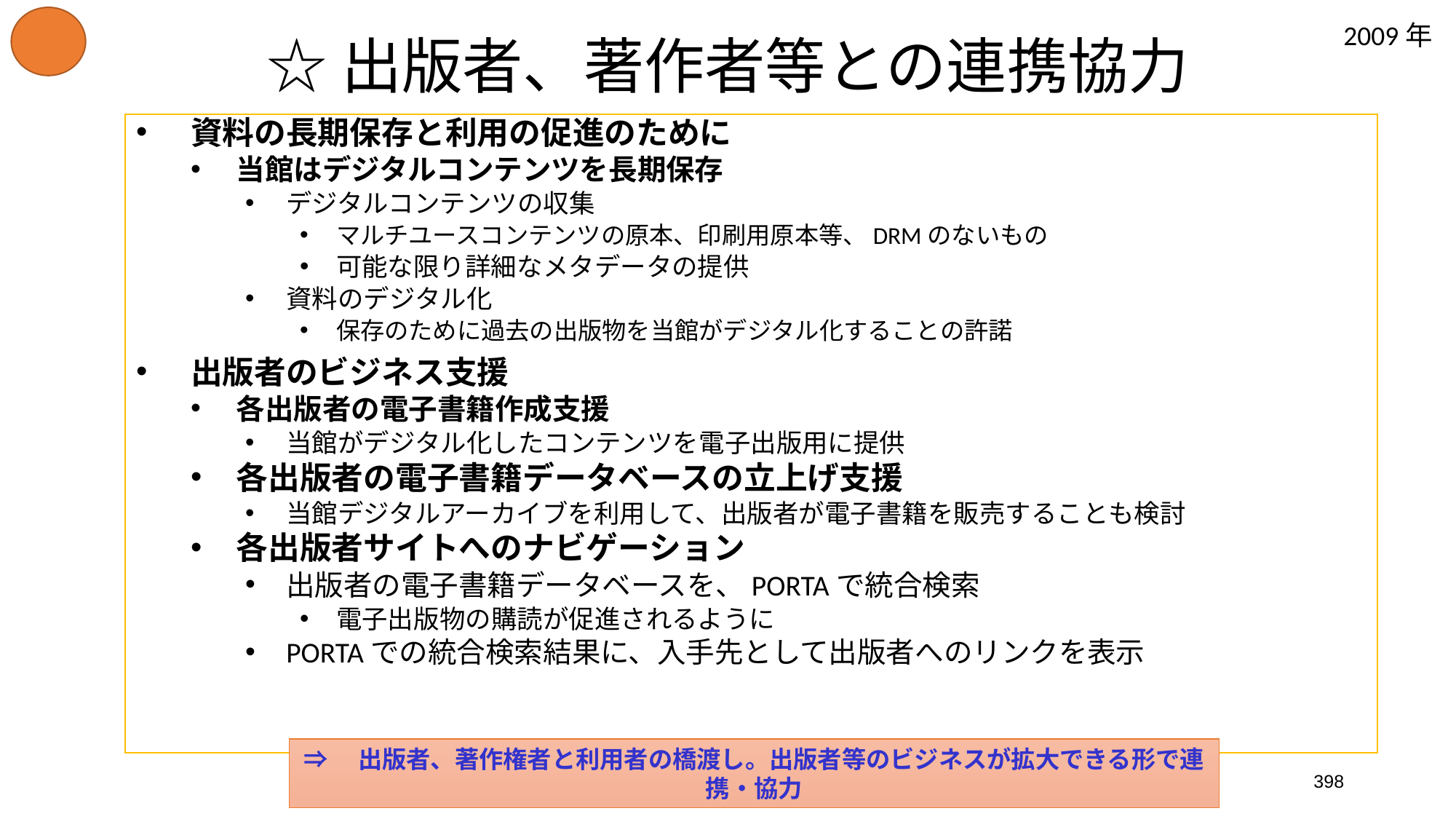

# ☆出版者、著作者等との連携協力

2009年
資料の長期保存と利用の促進のために
当館はデジタルコンテンツを長期保存
デジタルコンテンツの収集
マルチユースコンテンツの原本、印刷用原本等、DRMのないもの
可能な限り詳細なメタデータの提供
資料のデジタル化
保存のために過去の出版物を当館がデジタル化することの許諾
出版者のビジネス支援
各出版者の電子書籍作成支援
当館がデジタル化したコンテンツを電子出版用に提供
各出版者の電子書籍データベースの立上げ支援
当館デジタルアーカイブを利用して、出版者が電子書籍を販売することも検討
各出版者サイトへのナビゲーション
出版者の電子書籍データベースを、PORTAで統合検索
電子出版物の購読が促進されるように
PORTAでの統合検索結果に、入手先として出版者へのリンクを表示
⇒　出版者、著作権者と利用者の橋渡し。出版者等のビジネスが拡大できる形で連携・協力
398